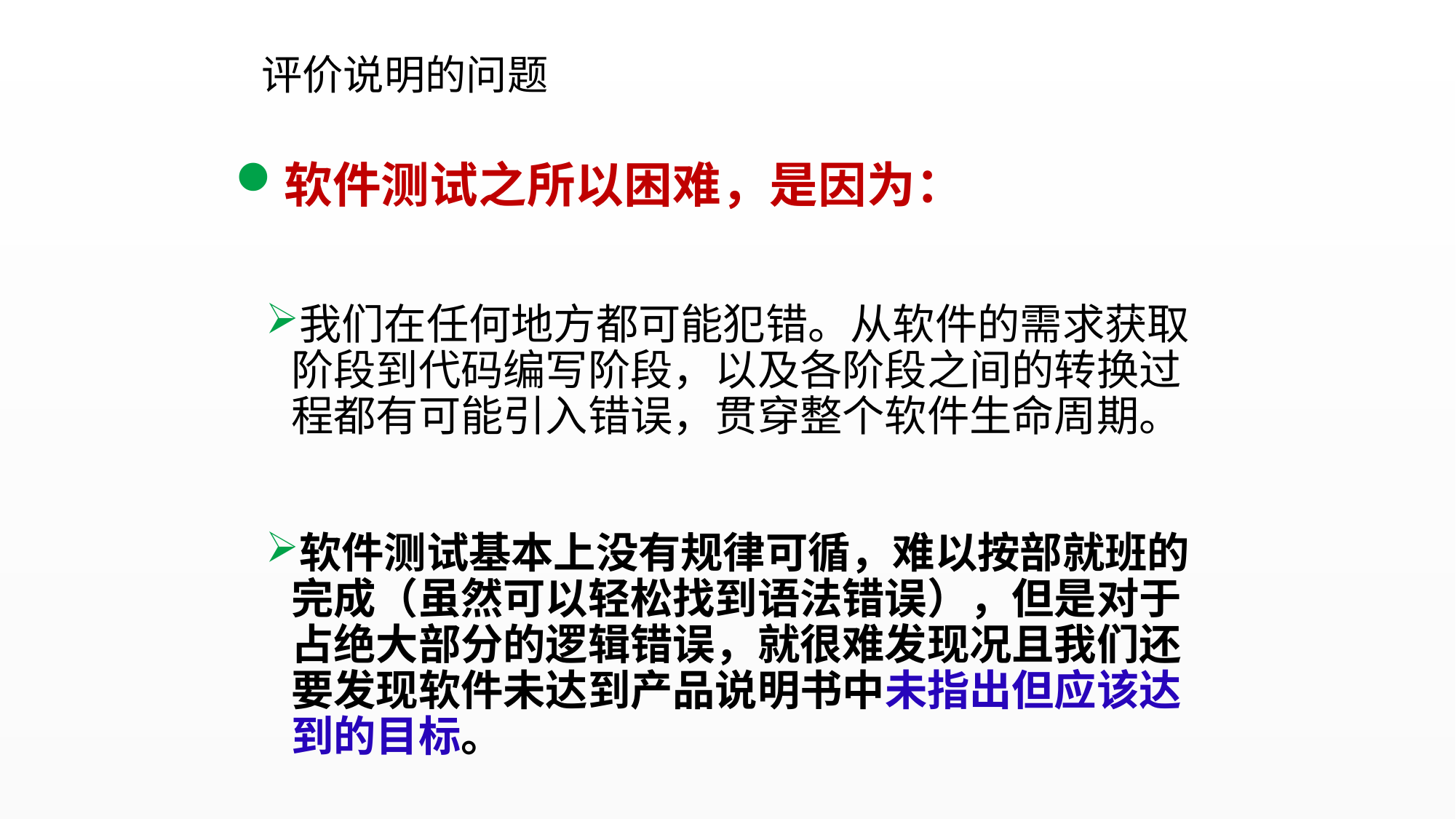

评价说明的问题
软件测试之所以困难，是因为：

我们在任何地方都可能犯错。从软件的需求获取阶段到代码编写阶段，以及各阶段之间的转换过程都有可能引入错误，贯穿整个软件生命周期。

软件测试基本上没有规律可循，难以按部就班的完成（虽然可以轻松找到语法错误），但是对于占绝大部分的逻辑错误，就很难发现况且我们还要发现软件未达到产品说明书中未指出但应该达到的目标。